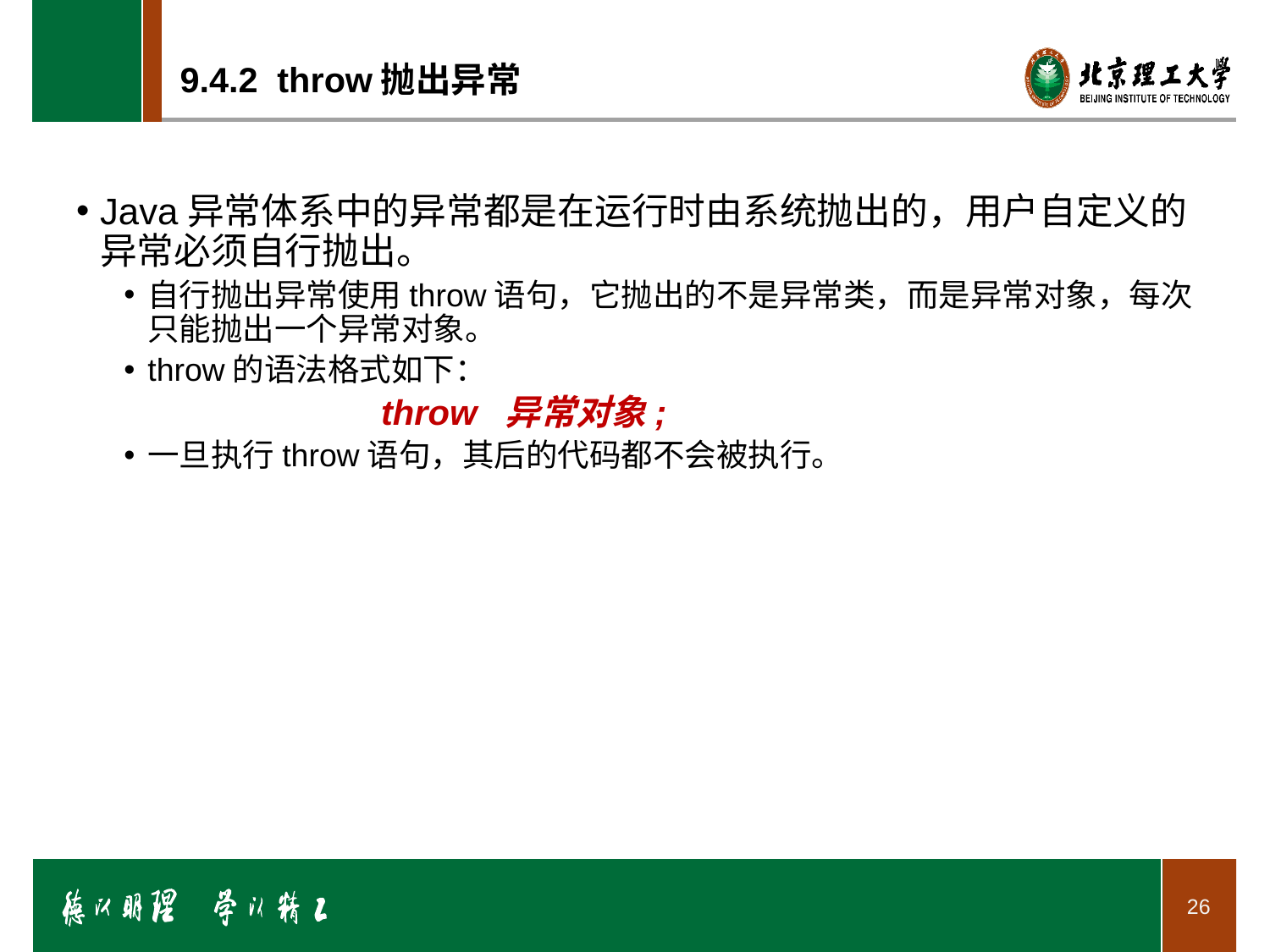

# 9.4.2  throw抛出异常
Java异常体系中的异常都是在运行时由系统抛出的，用户自定义的异常必须自行抛出。
自行抛出异常使用throw语句，它抛出的不是异常类，而是异常对象，每次只能抛出一个异常对象。
throw的语法格式如下：
		throw  异常对象;
一旦执行throw语句，其后的代码都不会被执行。